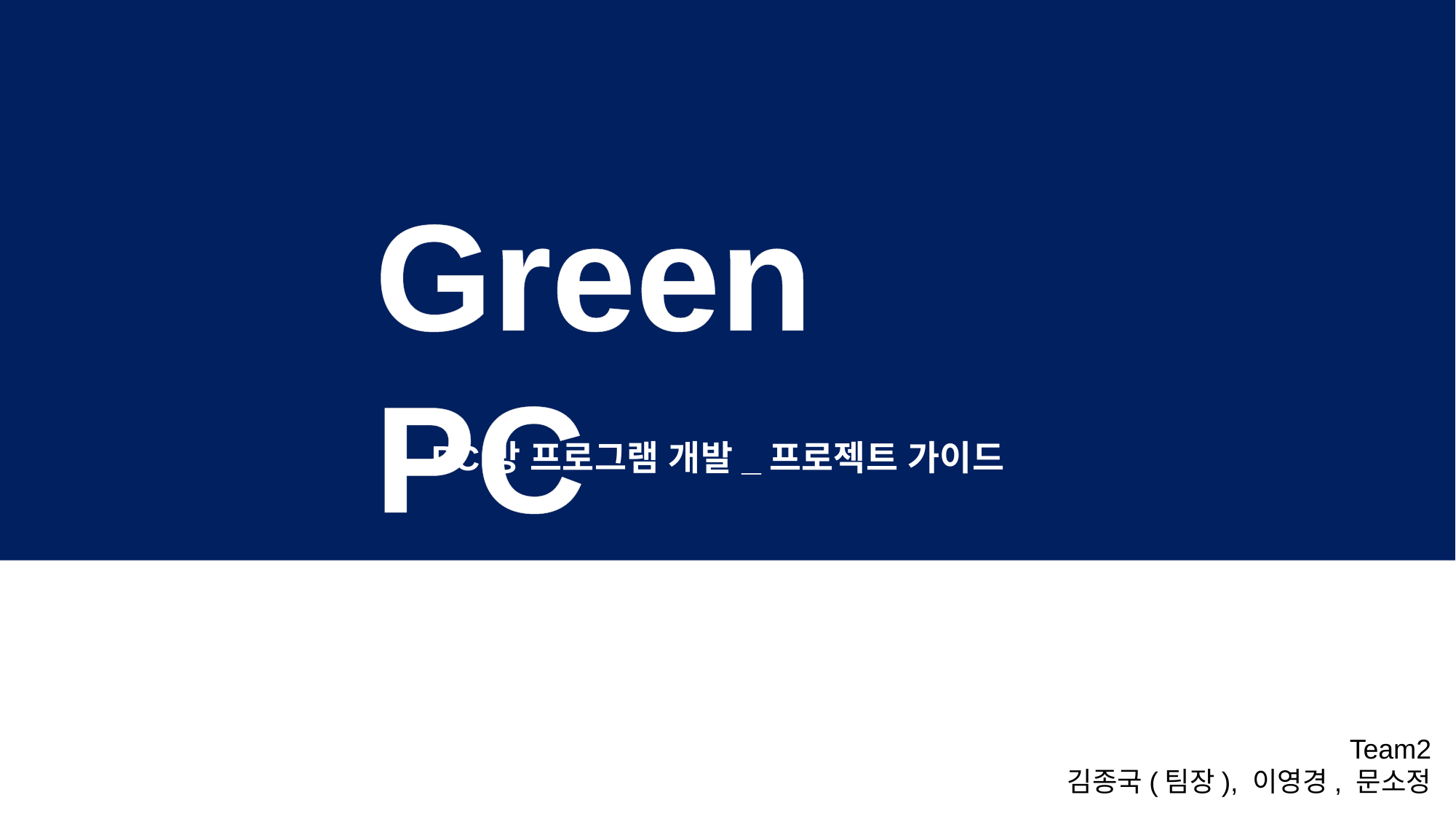

Green PC

PC방 프로그램 개발_프로젝트 가이드
Team2
김종국(팀장), 이영경, 문소정